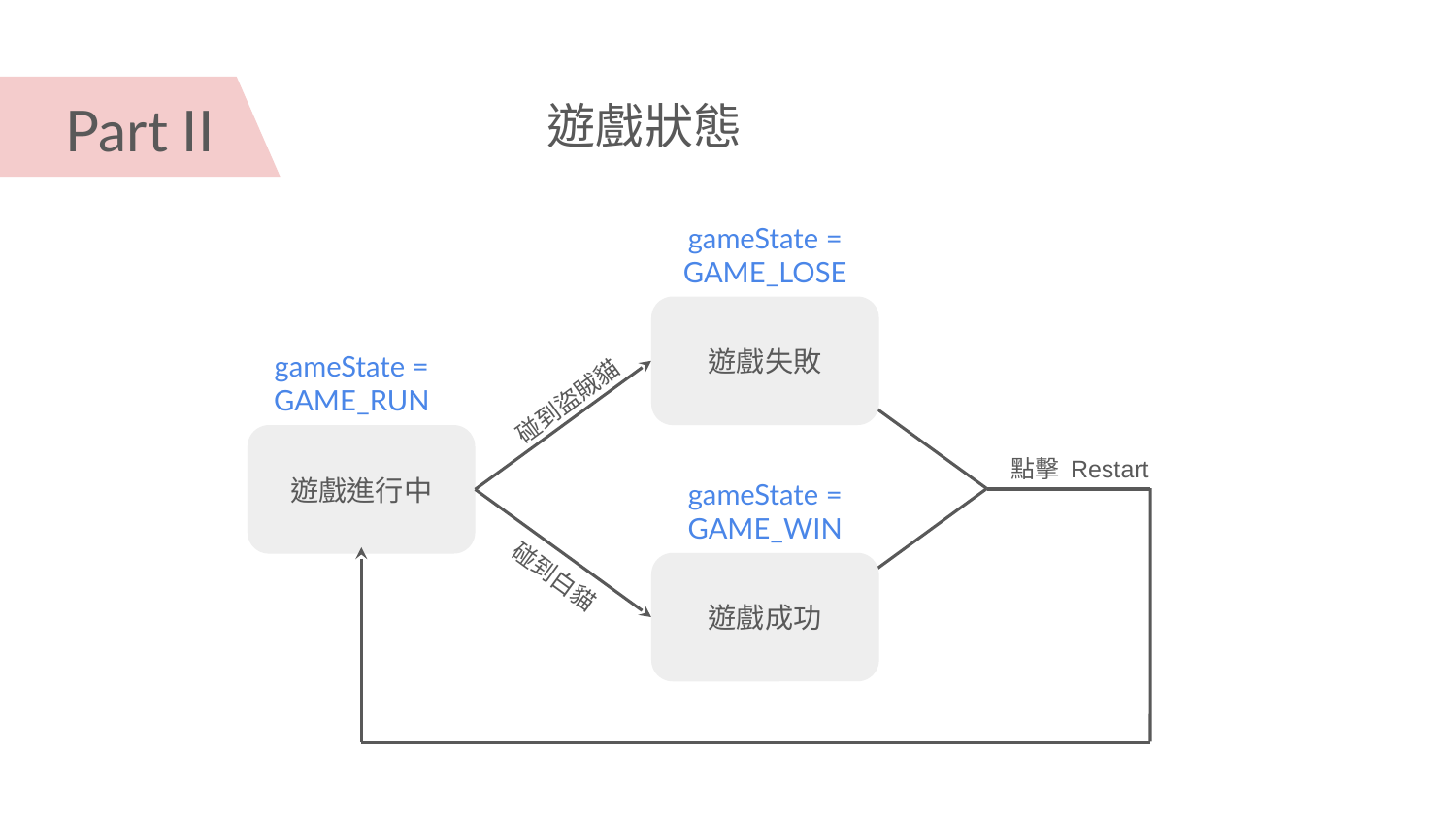

# Part II
遊戲狀態
gameState = GAME_LOSE
遊戲失敗
gameState = GAME_RUN
碰到盜賊貓
遊戲進行中
點擊 Restart
gameState = GAME_WIN
碰到白貓
遊戲成功